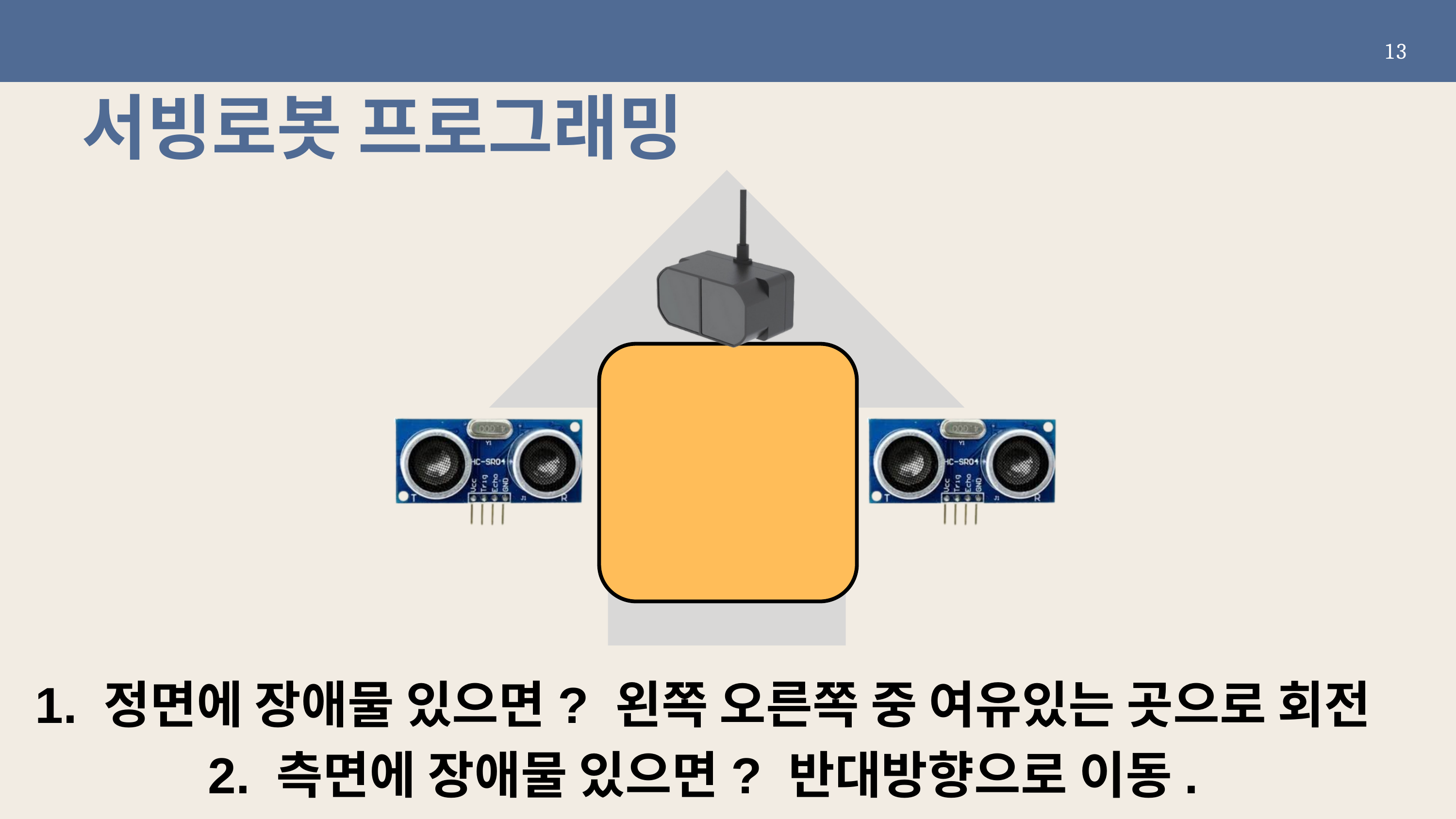

13
서빙로봇 프로그래밍

1. 정면에 장애물 있으면? 왼쪽 오른쪽 중 여유있는 곳으로 회전
2. 측면에 장애물 있으면? 반대방향으로 이동.